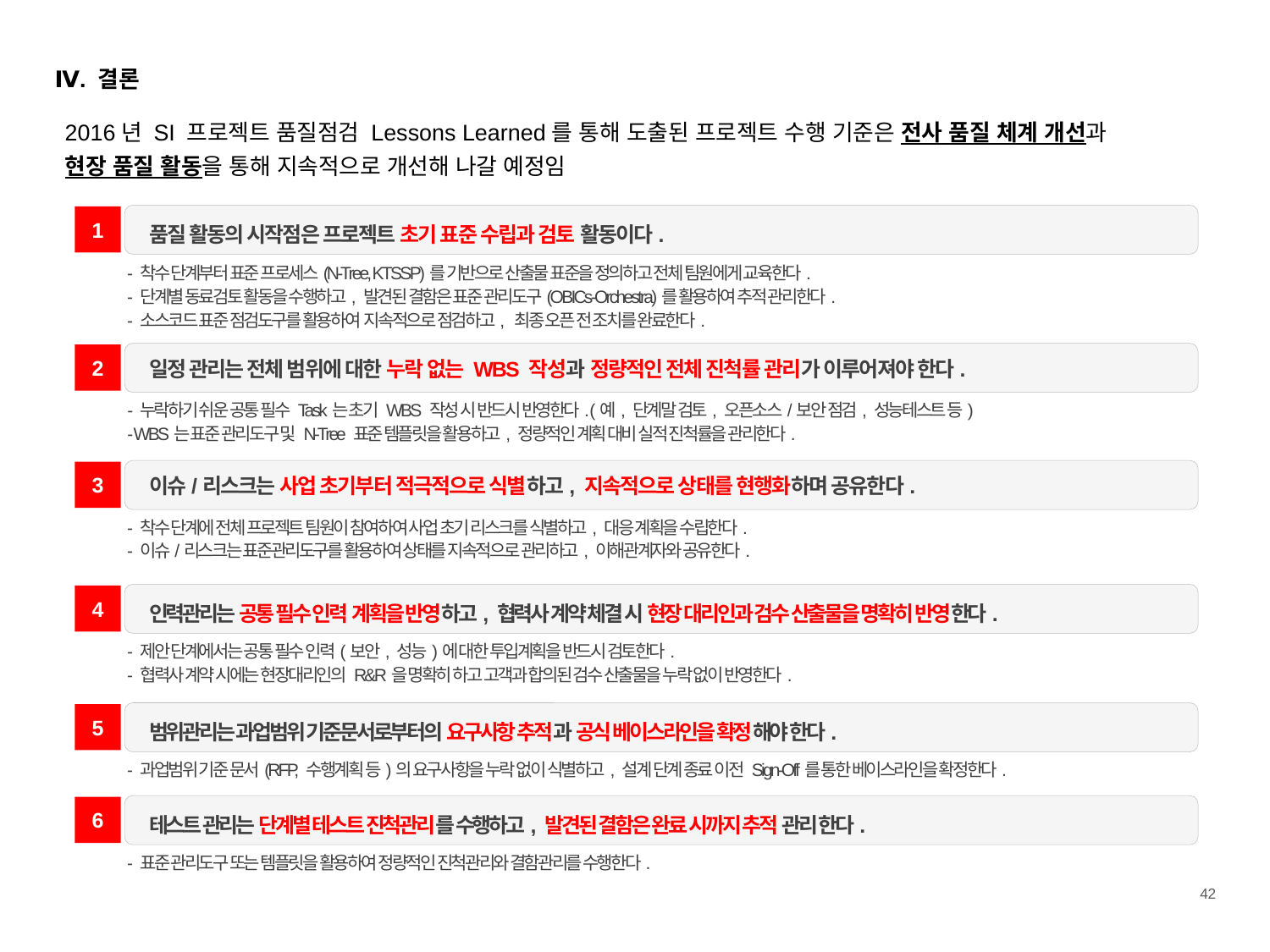

Ⅳ. 결론
2016년 SI 프로젝트 품질점검 Lessons Learned를 통해 도출된 프로젝트 수행 기준은 전사 품질 체계 개선과
현장 품질 활동을 통해 지속적으로 개선해 나갈 예정임
품질 활동의 시작점은 프로젝트 초기 표준 수립과 검토 활동이다.

1
- 착수 단계부터 표준 프로세스(N-Tree, KTSSP)를 기반으로 산출물 표준을 정의하고 전체 팀원에게 교육한다.
- 단계별 동료검토 활동을 수행하고, 발견된 결함은 표준 관리도구(OBICs-Orchestra)를 활용하여 추적 관리한다.
- 소스코드 표준 점검도구를 활용하여  지속적으로 점검하고,  최종 오픈 전 조치를 완료한다.

일정 관리는 전체 범위에 대한 누락 없는 WBS 작성과 정량적인 전체 진척률 관리가 이루어져야 한다.
2
- 누락하기 쉬운 공통 필수 Task는 초기 WBS 작성 시 반드시 반영한다. (예, 단계말 검토, 오픈소스/보안 점검, 성능테스트 등)
- WBS는 표준 관리도구 및 N-Tree 표준 템플릿을 활용하고, 정량적인 계획 대비 실적 진척률을 관리한다.

이슈/리스크는 사업 초기부터 적극적으로 식별하고, 지속적으로 상태를 현행화하며 공유한다.
3
- 착수 단계에 전체 프로젝트 팀원이 참여하여 사업 초기 리스크를 식별하고, 대응 계획을 수립한다.
- 이슈/리스크는 표준관리도구를 활용하여 상태를 지속적으로 관리하고, 이해관계자와 공유한다.
인력관리는 공통 필수 인력 계획을 반영하고, 협력사 계약 체결 시 현장 대리인과 검수 산출물을 명확히 반영한다.

4
- 제안 단계에서는 공통 필수 인력(보안, 성능)에 대한 투입계획을 반드시 검토한다.
- 협력사 계약 시에는 현장대리인의 R&R을 명확히 하고 고객과 합의된 검수 산출물을 누락 없이 반영한다.
범위관리는 과업범위 기준문서로부터의 요구사항 추적과 공식 베이스라인을 확정해야 한다.

5
- 과업범위 기준 문서(RFP, 수행계획 등)의 요구사항을 누락 없이 식별하고, 설계 단계 종료 이전 Sign-Off를 통한 베이스라인을 확정한다.
테스트 관리는 단계별 테스트 진척관리를 수행하고, 발견된 결함은 완료 시까지 추적 관리 한다.

6
- 표준 관리도구 또는 템플릿을 활용하여 정량적인 진척관리와 결함관리를 수행한다.
42